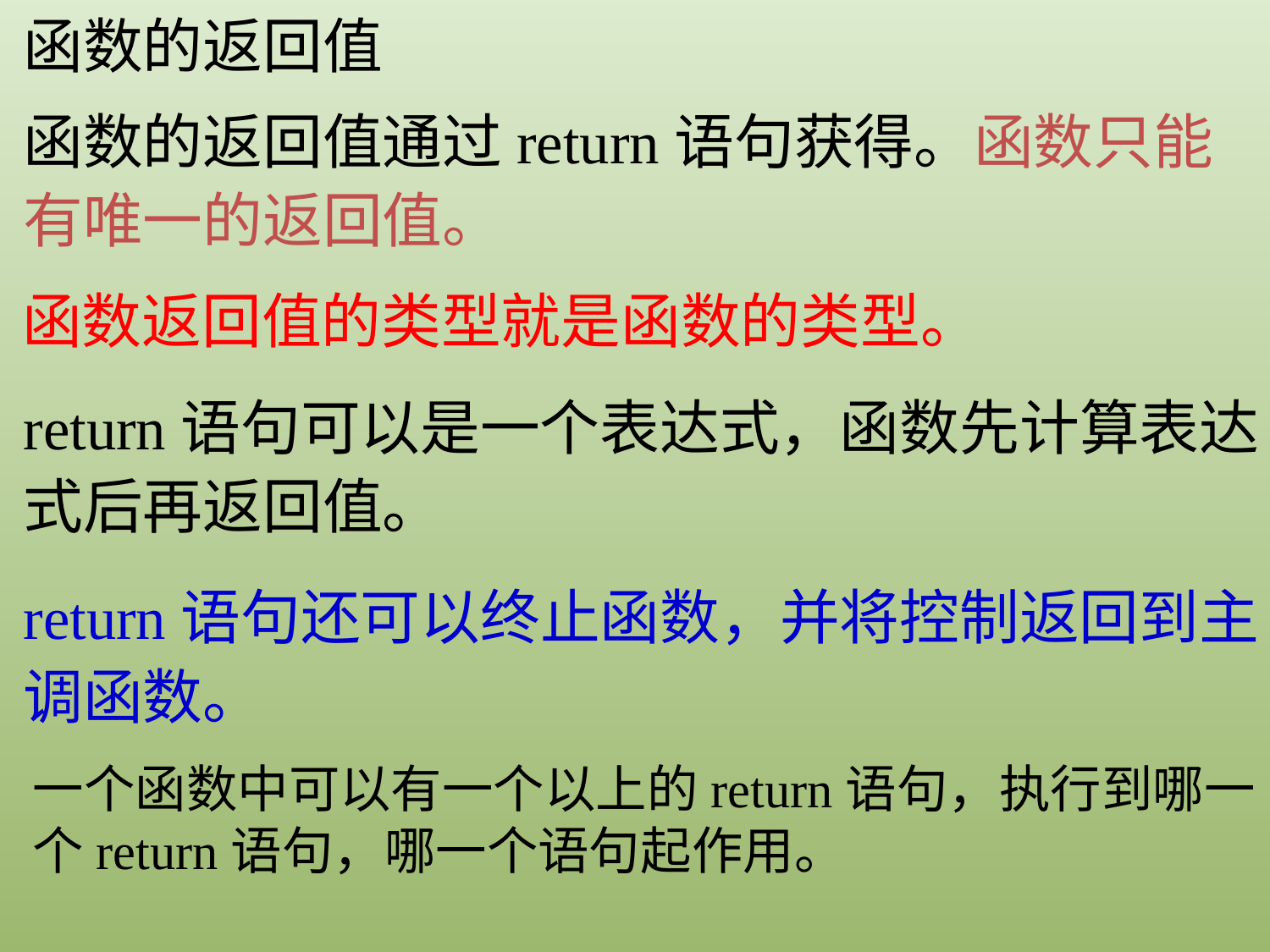

函数的返回值
函数的返回值通过return语句获得。函数只能有唯一的返回值。
函数返回值的类型就是函数的类型。
return语句可以是一个表达式，函数先计算表达式后再返回值。
return语句还可以终止函数，并将控制返回到主调函数。
一个函数中可以有一个以上的return语句，执行到哪一个return语句，哪一个语句起作用。
186